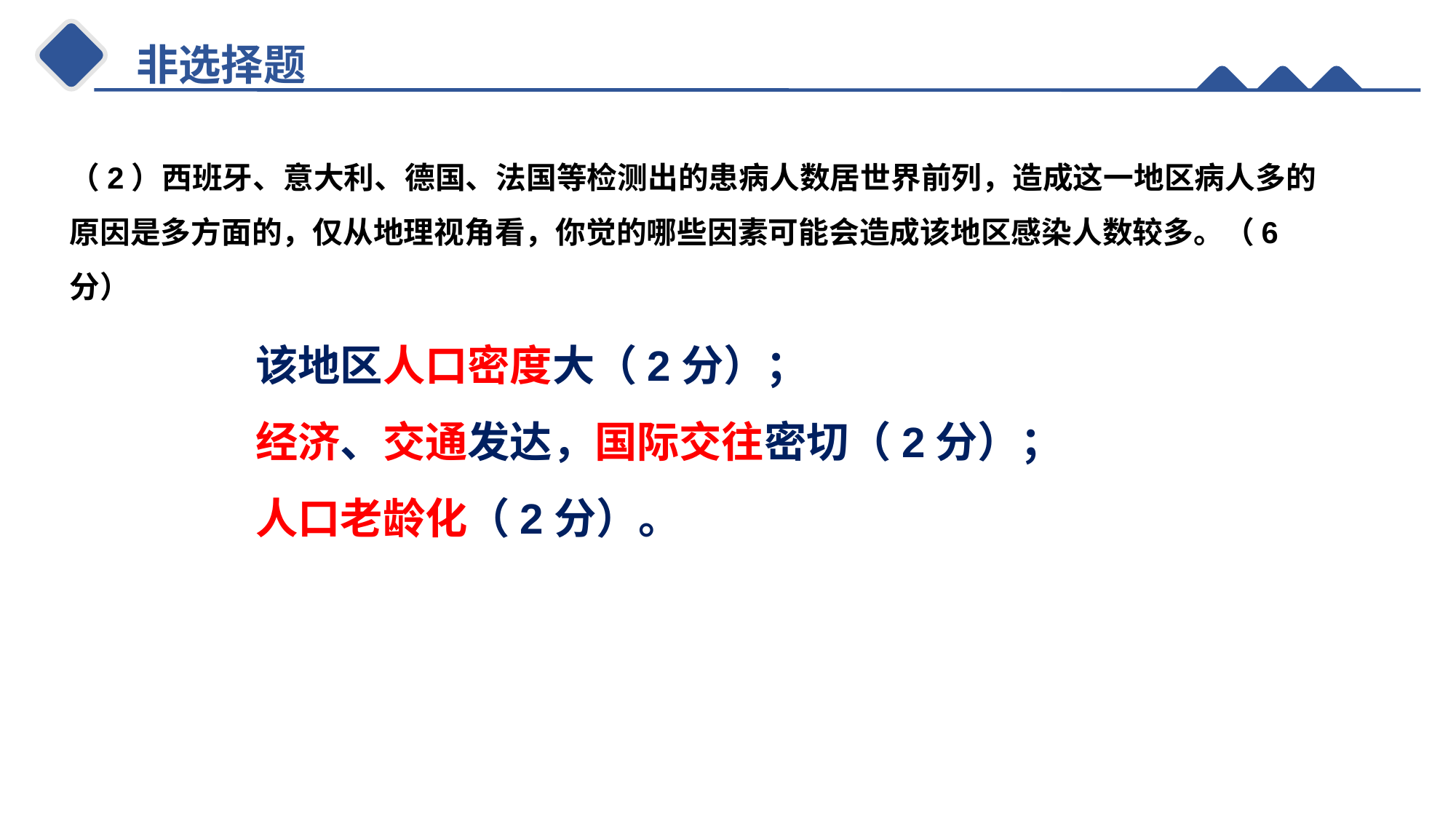

（2）西班牙、意大利、德国、法国等检测出的患病人数居世界前列，造成这一地区病人多的原因是多方面的，仅从地理视角看，你觉的哪些因素可能会造成该地区感染人数较多。（6分）
该地区人口密度大（2分）；
经济、交通发达，国际交往密切（2分）；
人口老龄化（2分）。